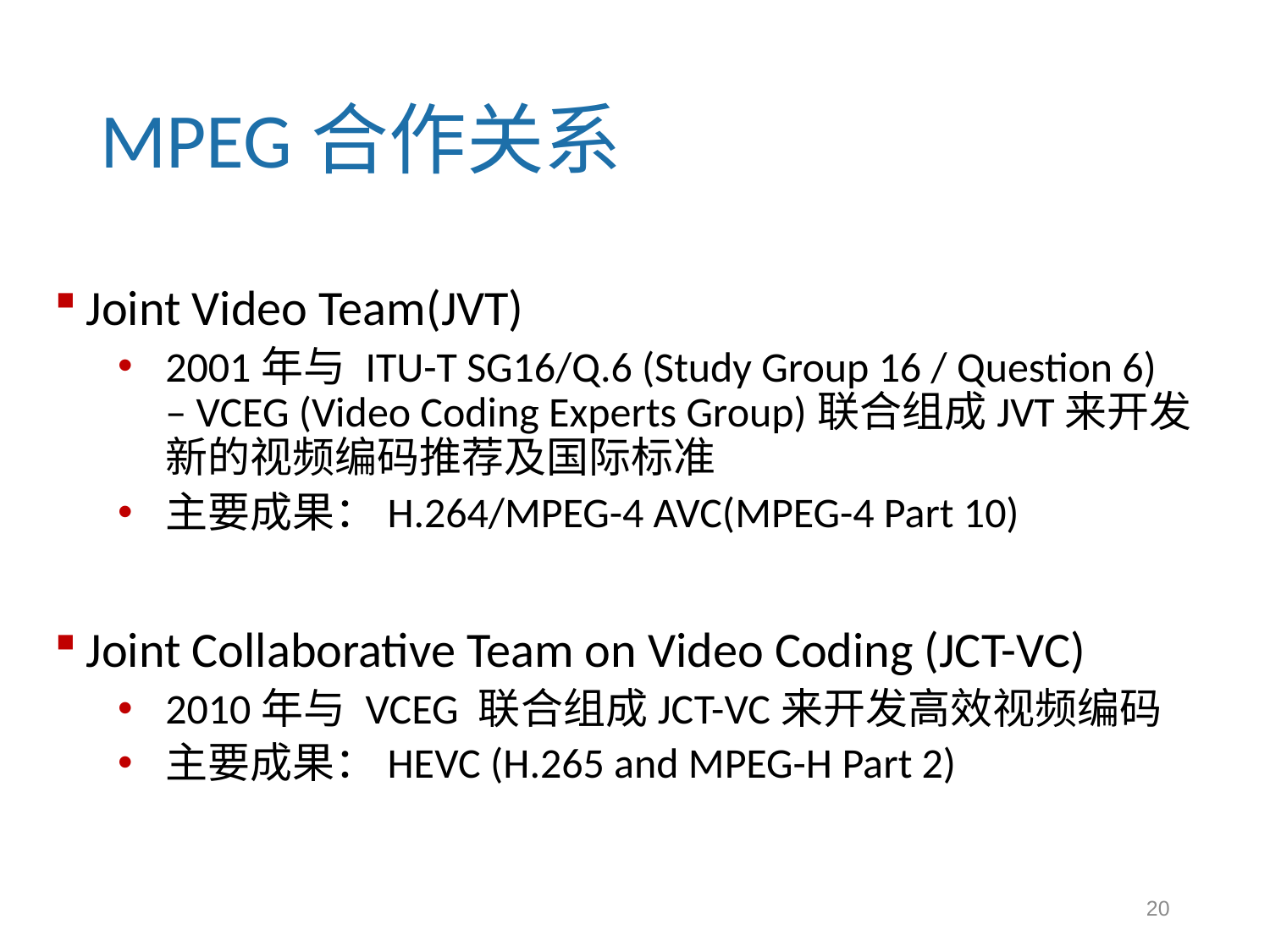

# MPEG合作关系

Joint Video Team(JVT)
2001年与 ITU-T SG16/Q.6 (Study Group 16 / Question 6) – VCEG (Video Coding Experts Group)联合组成JVT来开发新的视频编码推荐及国际标准
主要成果：H.264/MPEG-4 AVC(MPEG-4 Part 10)

Joint Collaborative Team on Video Coding (JCT-VC)
2010年与 VCEG 联合组成JCT-VC来开发高效视频编码
主要成果：HEVC (H.265 and MPEG-H Part 2)

20